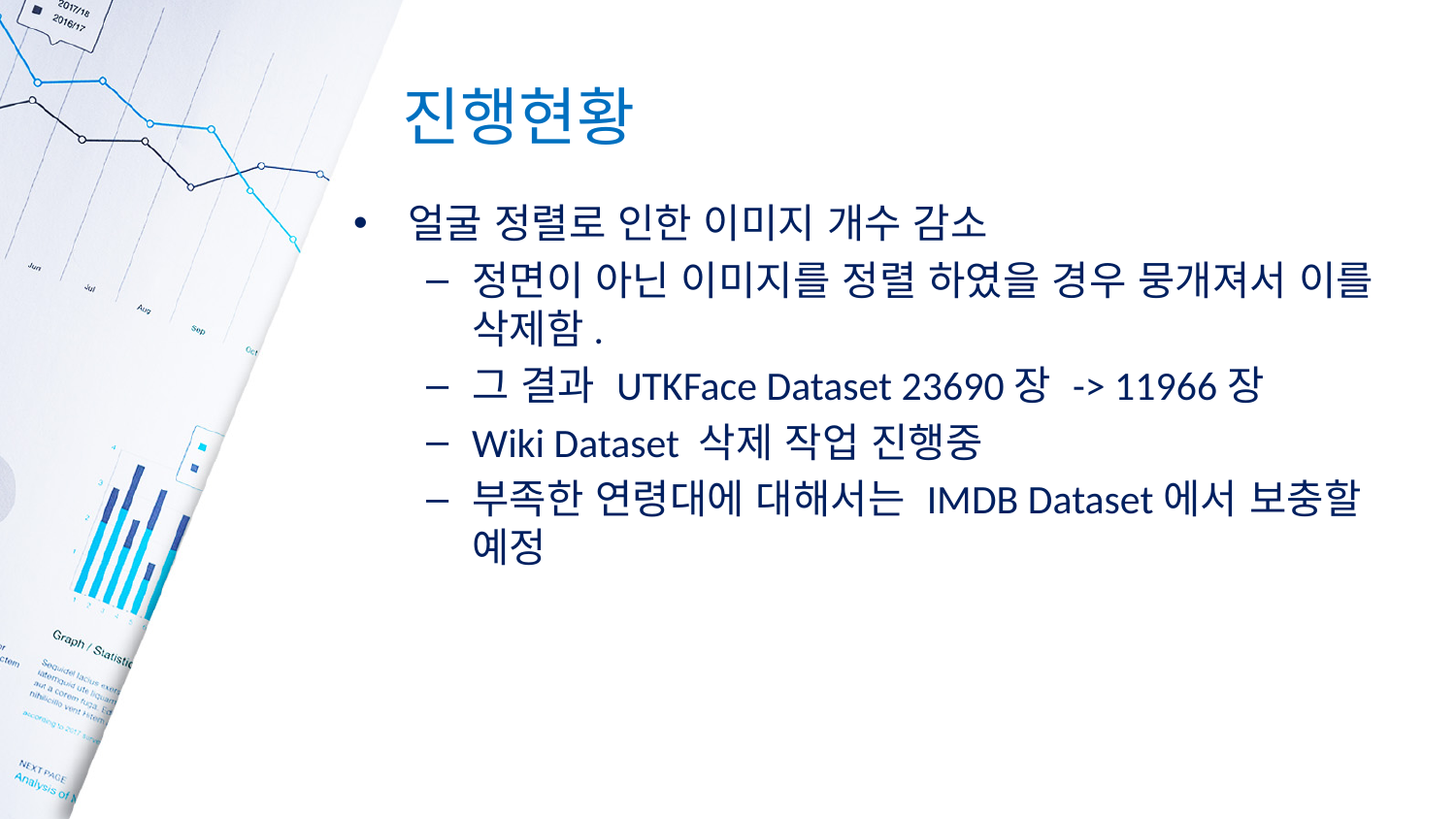

# 진행현황
얼굴 정렬로 인한 이미지 개수 감소
정면이 아닌 이미지를 정렬 하였을 경우 뭉개져서 이를 삭제함.
그 결과 UTKFace Dataset 23690장 -> 11966장
Wiki Dataset 삭제 작업 진행중
부족한 연령대에 대해서는 IMDB Dataset에서 보충할 예정